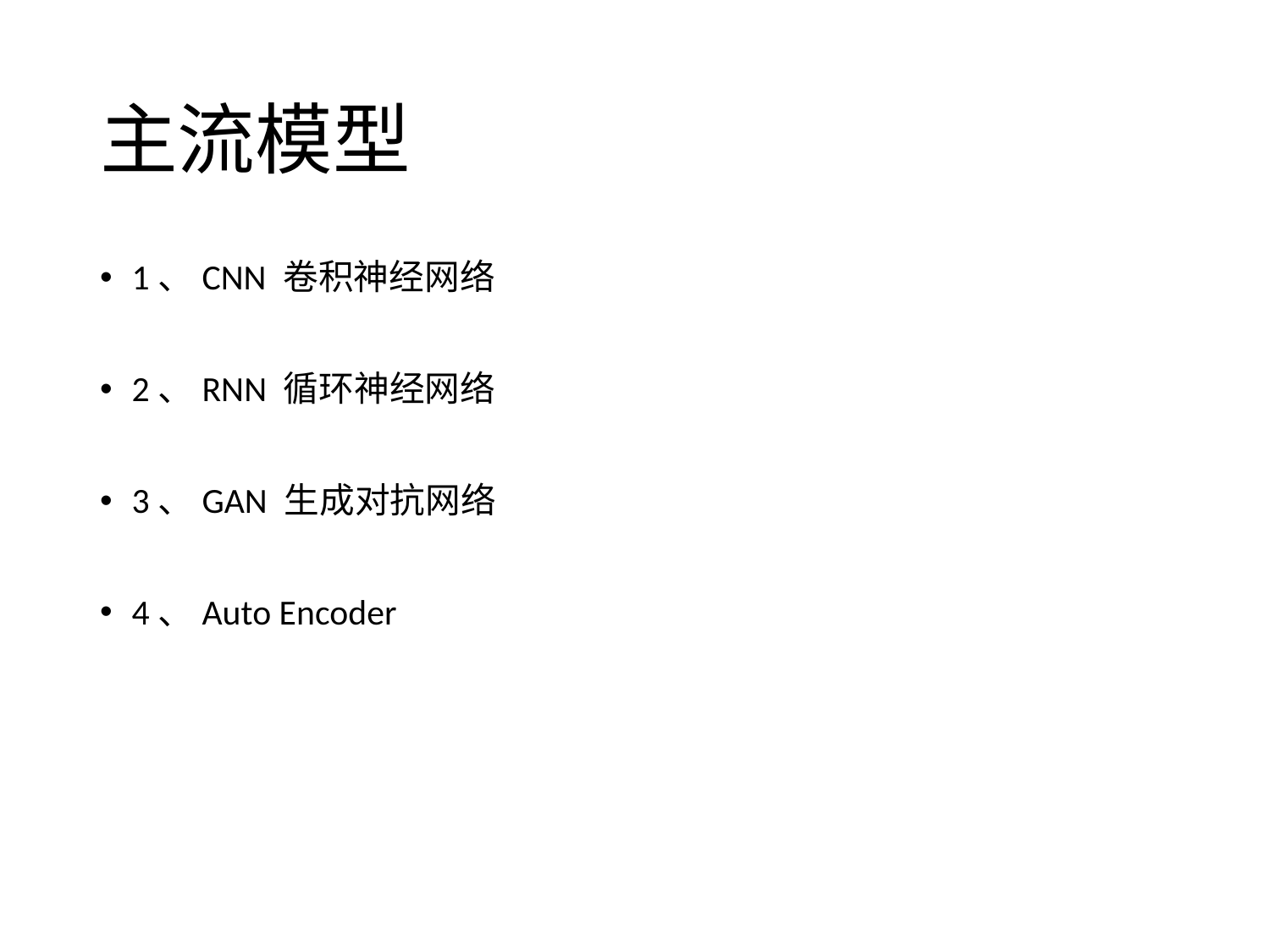

# 主流模型
1、CNN 卷积神经网络

2、RNN 循环神经网络

3、GAN 生成对抗网络

4、Auto Encoder